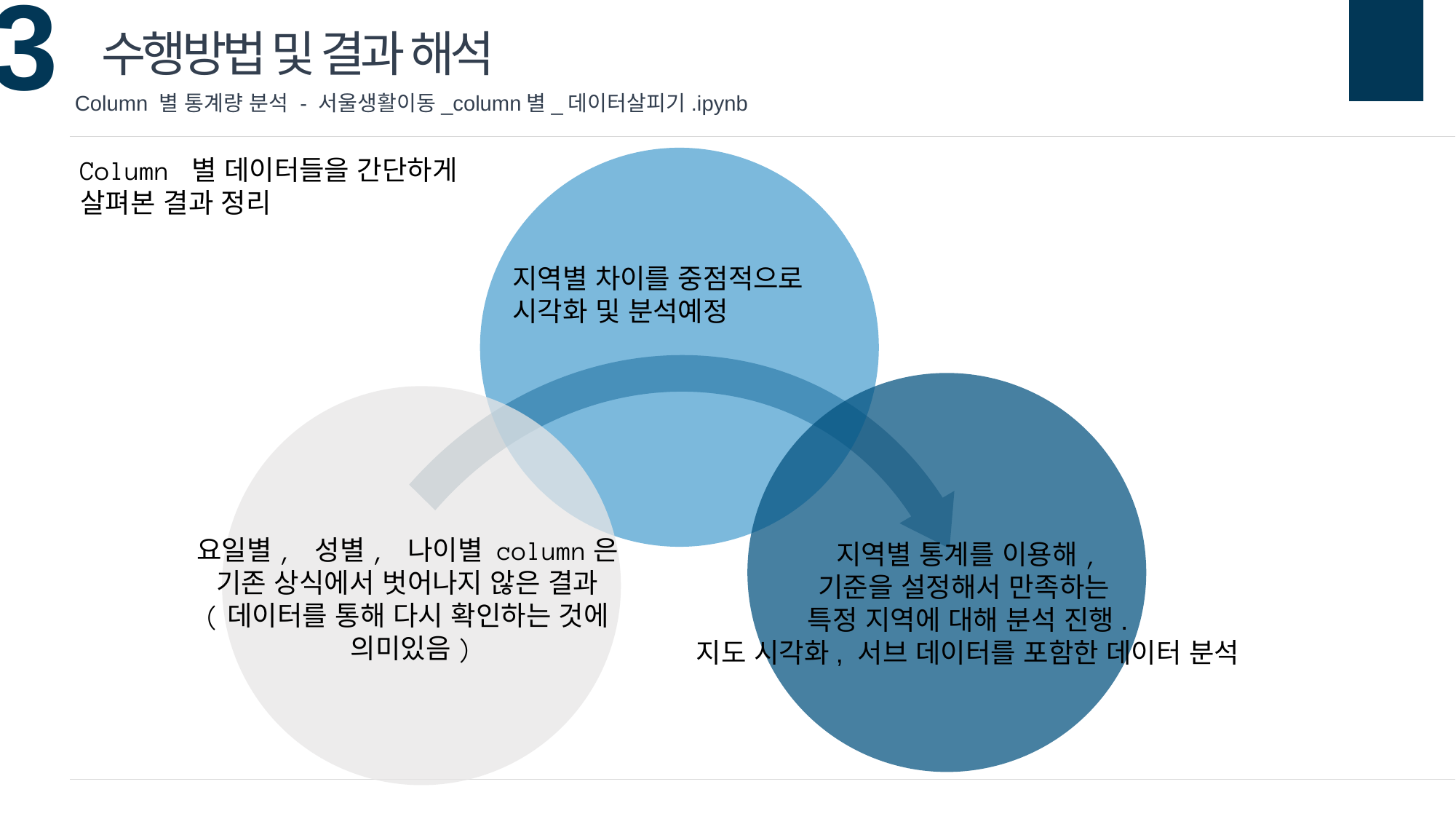

수행방법 및 결과 해석
Column 별 통계량 분석 - 서울생활이동_column별_데이터살피기.ipynb
Column 별 데이터들을 간단하게
살펴본 결과 정리

지역별 차이를 중점적으로
시각화 및 분석예정

요일별, 성별, 나이별 column은
기존 상식에서 벗어나지 않은 결과
(데이터를 통해 다시 확인하는 것에
의미있음)

지역별 통계를 이용해,
기준을 설정해서 만족하는
특정 지역에 대해 분석 진행.
지도 시각화, 서브 데이터를 포함한 데이터 분석